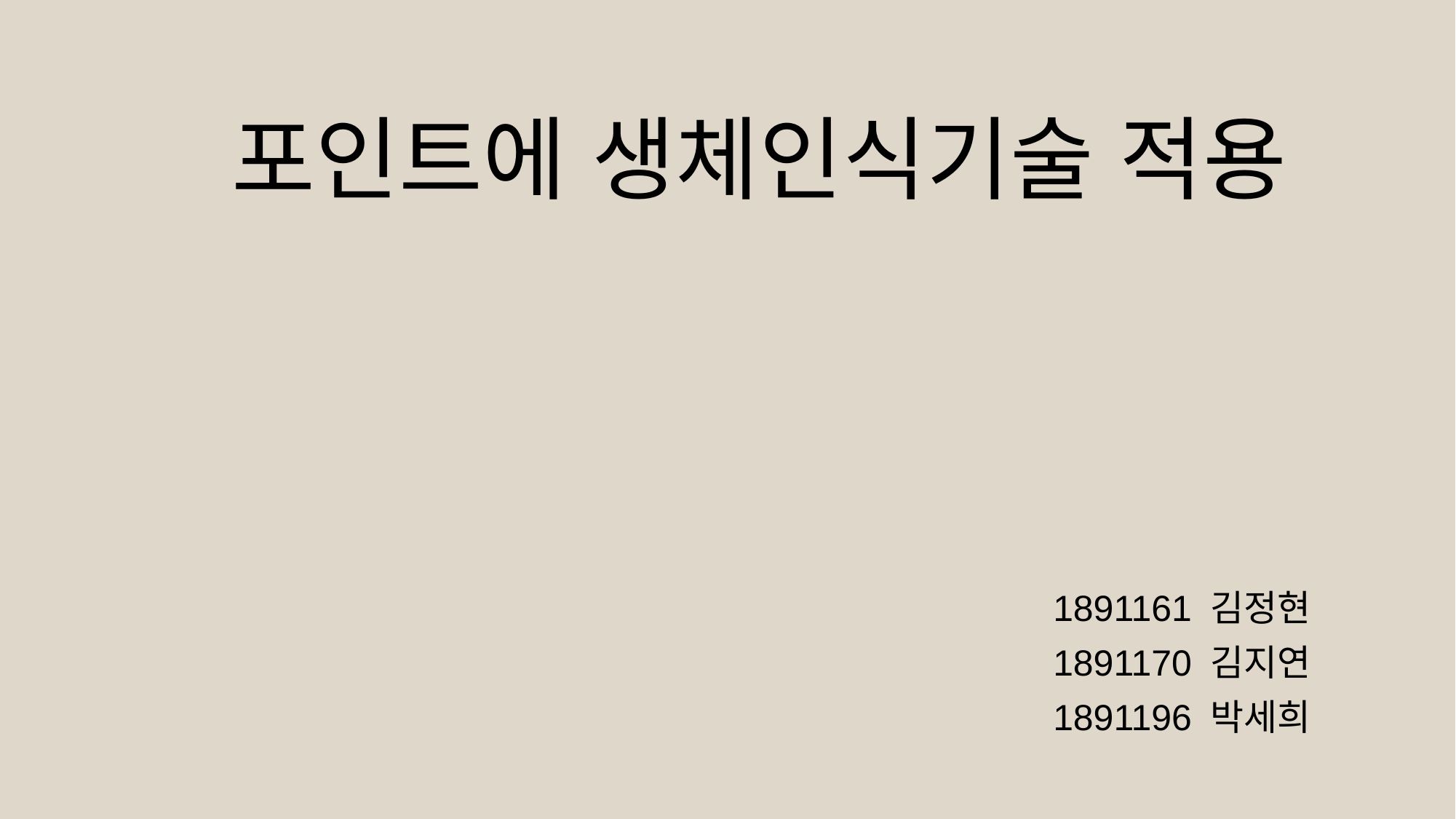

# 포인트에 생체인식기술 적용
1891161 김정현
1891170 김지연
1891196 박세희